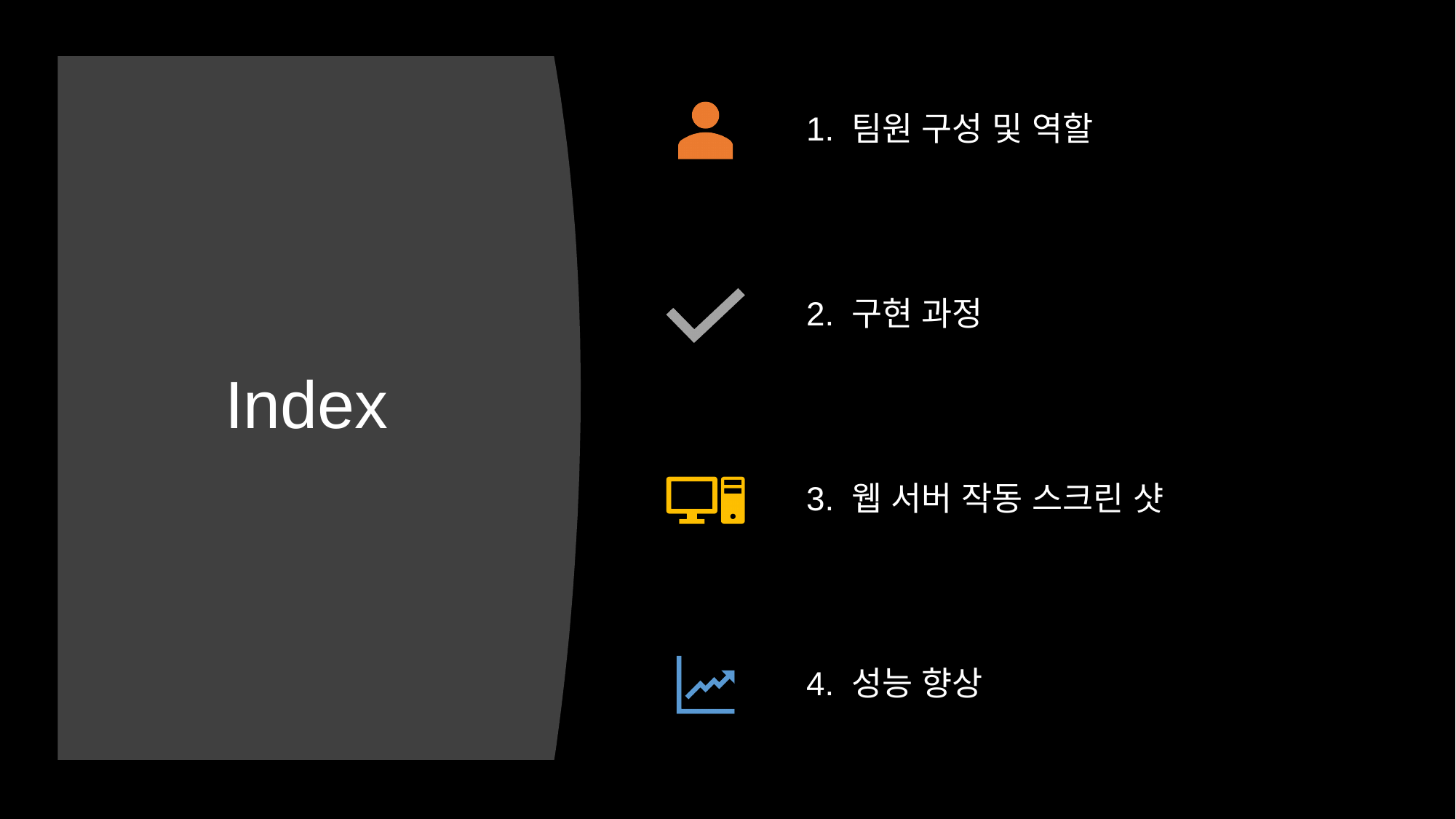

1. 팀원 구성 및 역할
2. 구현 과정
3. 웹 서버 작동 스크린 샷
4. 성능 향상

# Index